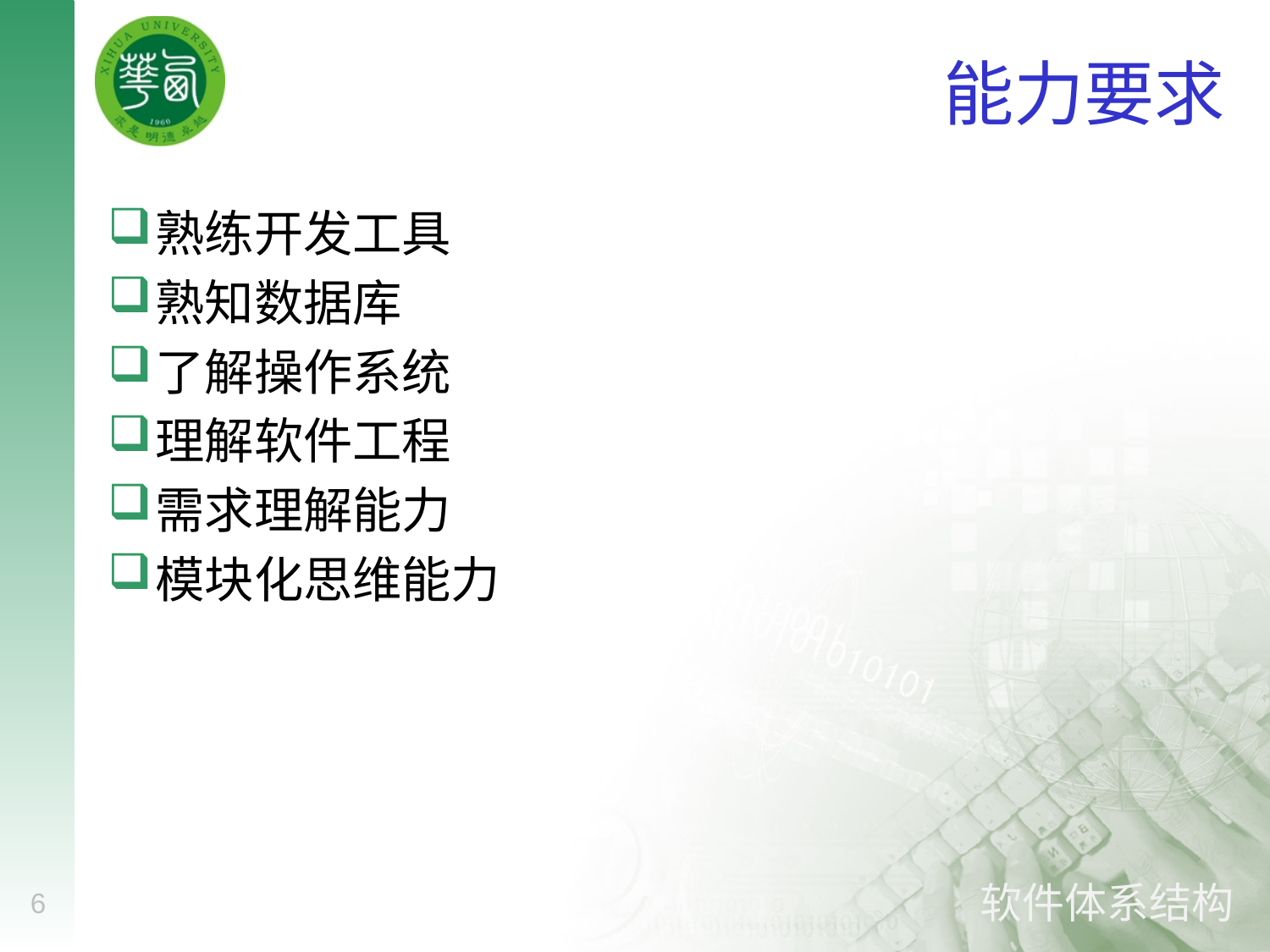

# 能力要求
熟练开发工具
熟知数据库
了解操作系统
理解软件工程
需求理解能力
模块化思维能力
6